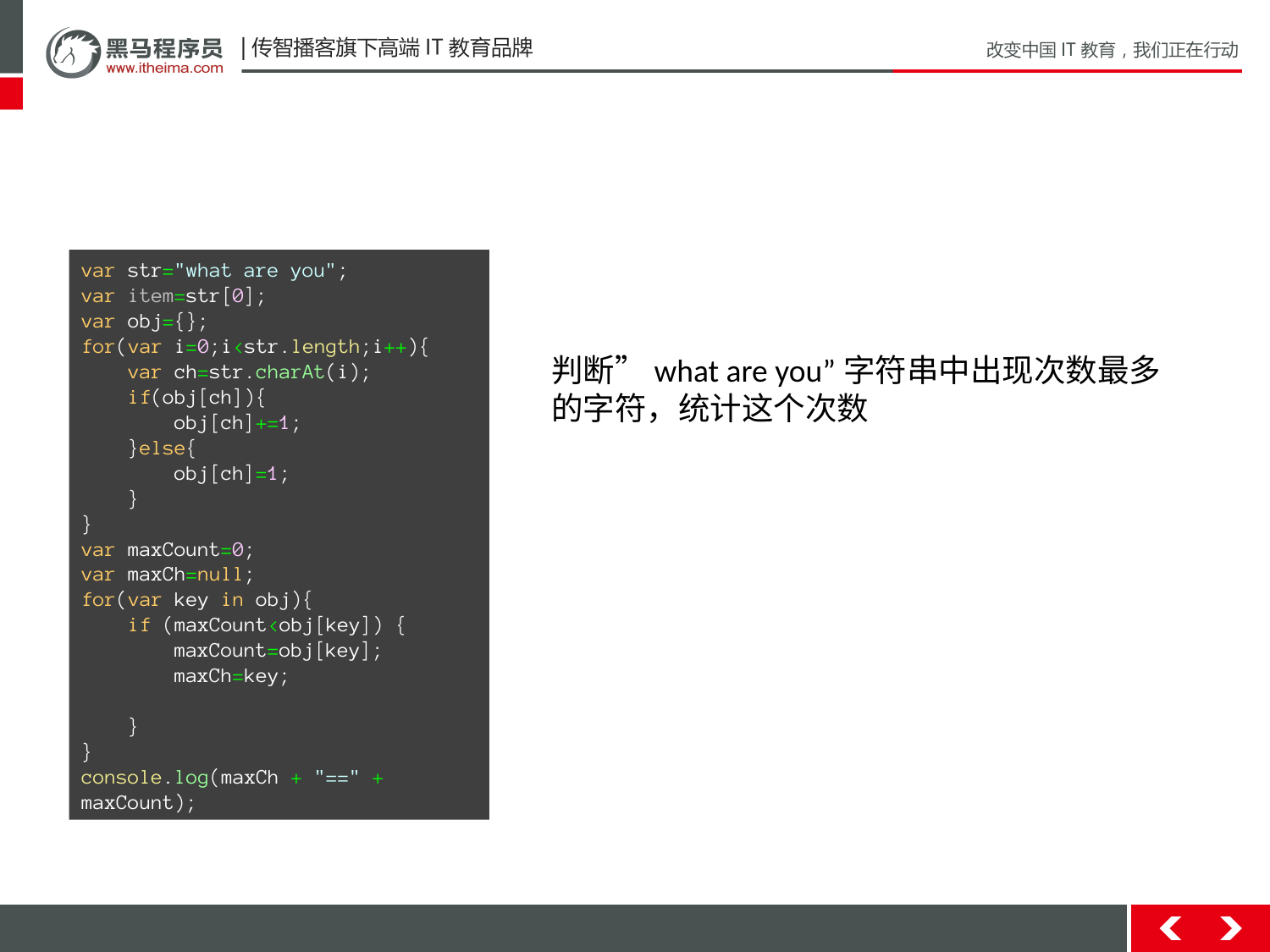

var str="what are you";
var item=str[0];
var obj={};
for(var i=0;i<str.length;i++){
    var ch=str.charAt(i);
    if(obj[ch]){
        obj[ch]+=1;
    }else{
        obj[ch]=1;
    }
}
var maxCount=0;
var maxCh=null;
for(var key in obj){
    if (maxCount<obj[key]) {
        maxCount=obj[key];
        maxCh=key;
    }
}
console.log(maxCh + "==" + maxCount);
判断”what are you”字符串中出现次数最多的字符，统计这个次数